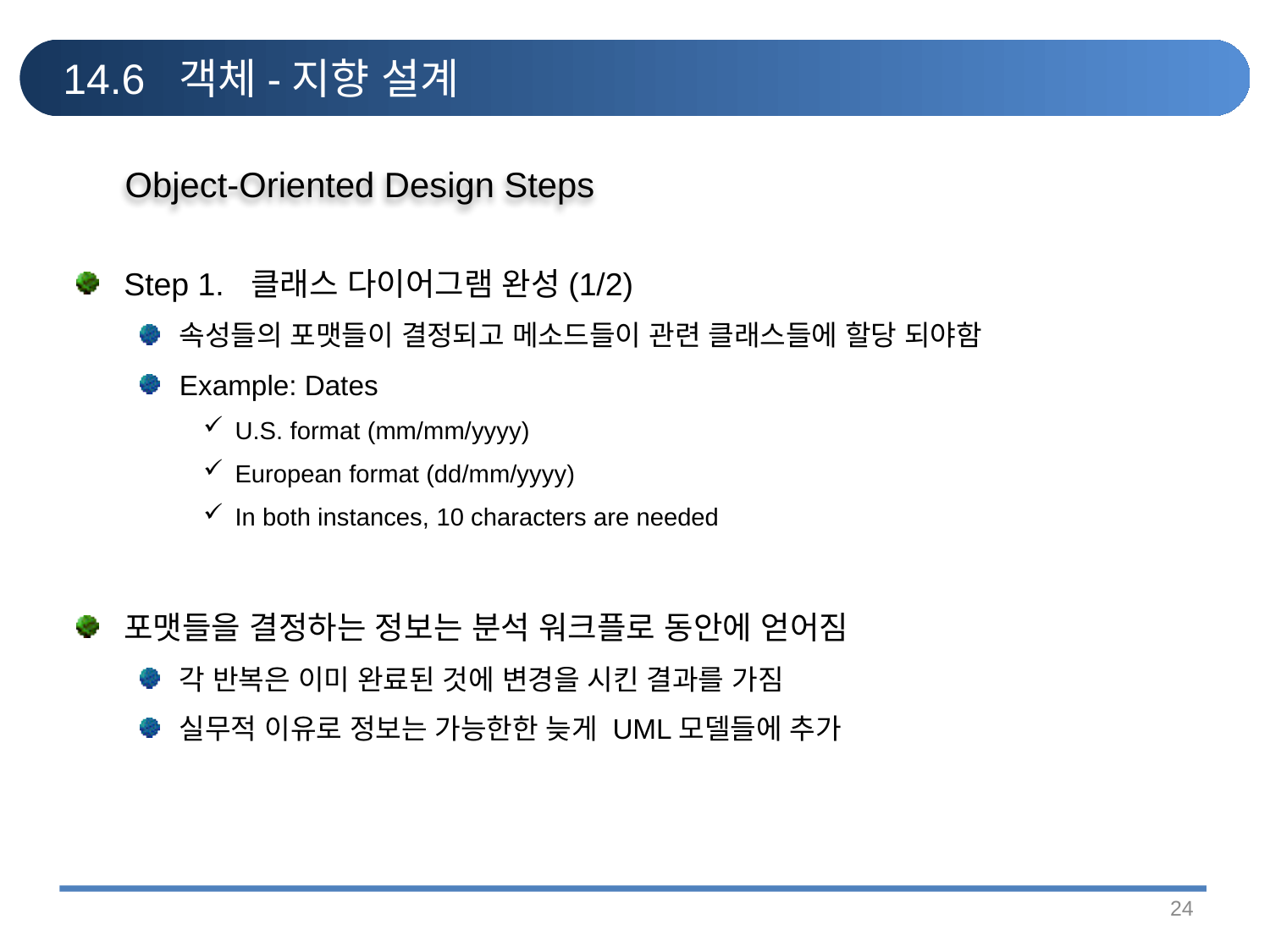

# 14.6  객체-지향 설계
Object-Oriented Design Steps
Step 1.	클래스 다이어그램 완성(1/2)
속성들의 포맷들이 결정되고 메소드들이 관련 클래스들에 할당 되야함
Example: Dates
U.S. format (mm/mm/yyyy)
European format (dd/mm/yyyy)
In both instances, 10 characters are needed

포맷들을 결정하는 정보는 분석 워크플로 동안에 얻어짐
각 반복은 이미 완료된 것에 변경을 시킨 결과를 가짐
실무적 이유로 정보는 가능한한 늦게 UML모델들에 추가

24